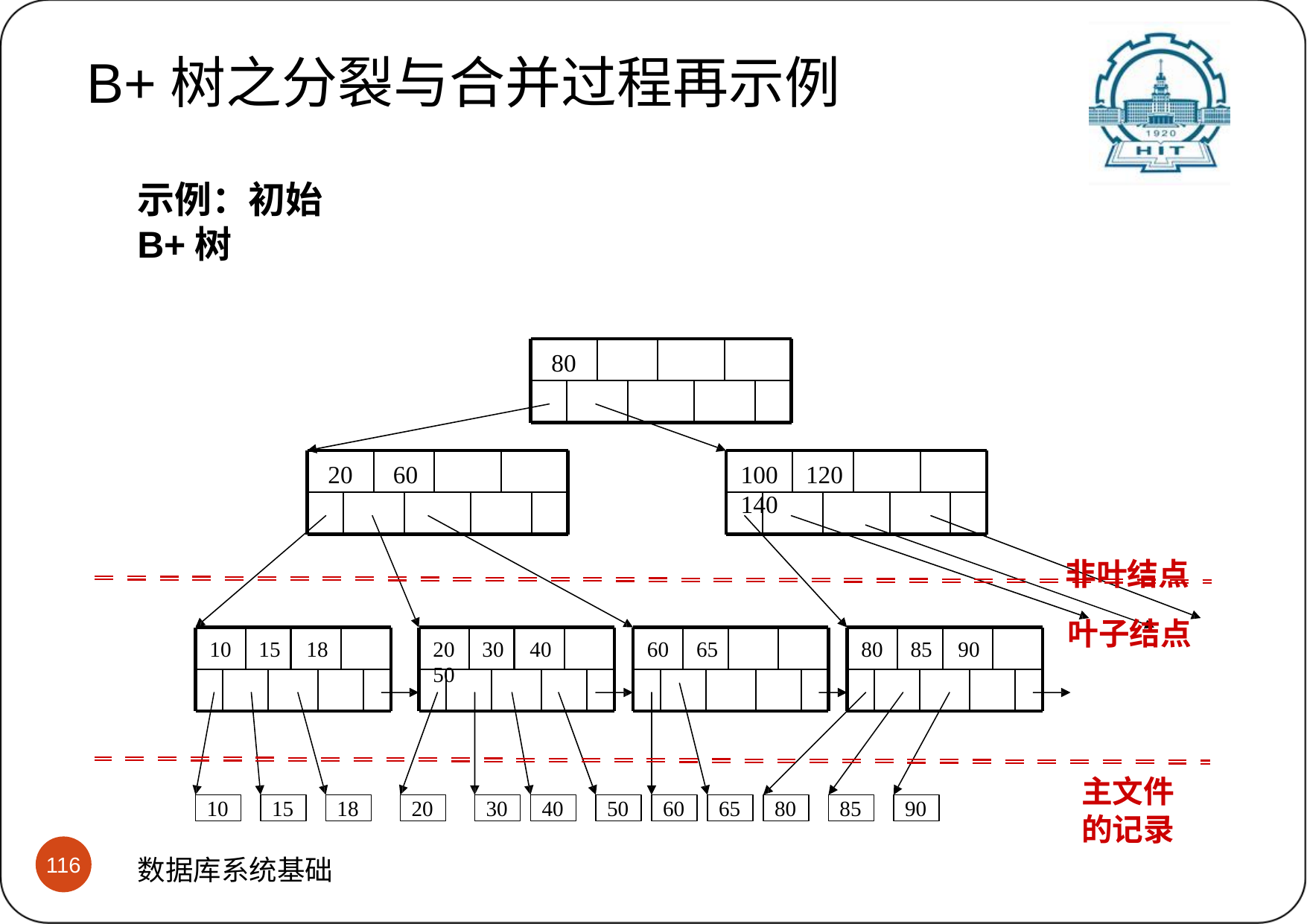

B+树之分裂与合并过程再示例
# B+树之分裂与合并过程再示例 (1)背景
示例：初始B+树

80

20	60
100	120	140

非叶结点 叶子结点

10	15	18
20	30	40	50
60	65
80	85	90

主文件 的记录
10
15
18
20
30
40
50
60
65
80
85
90